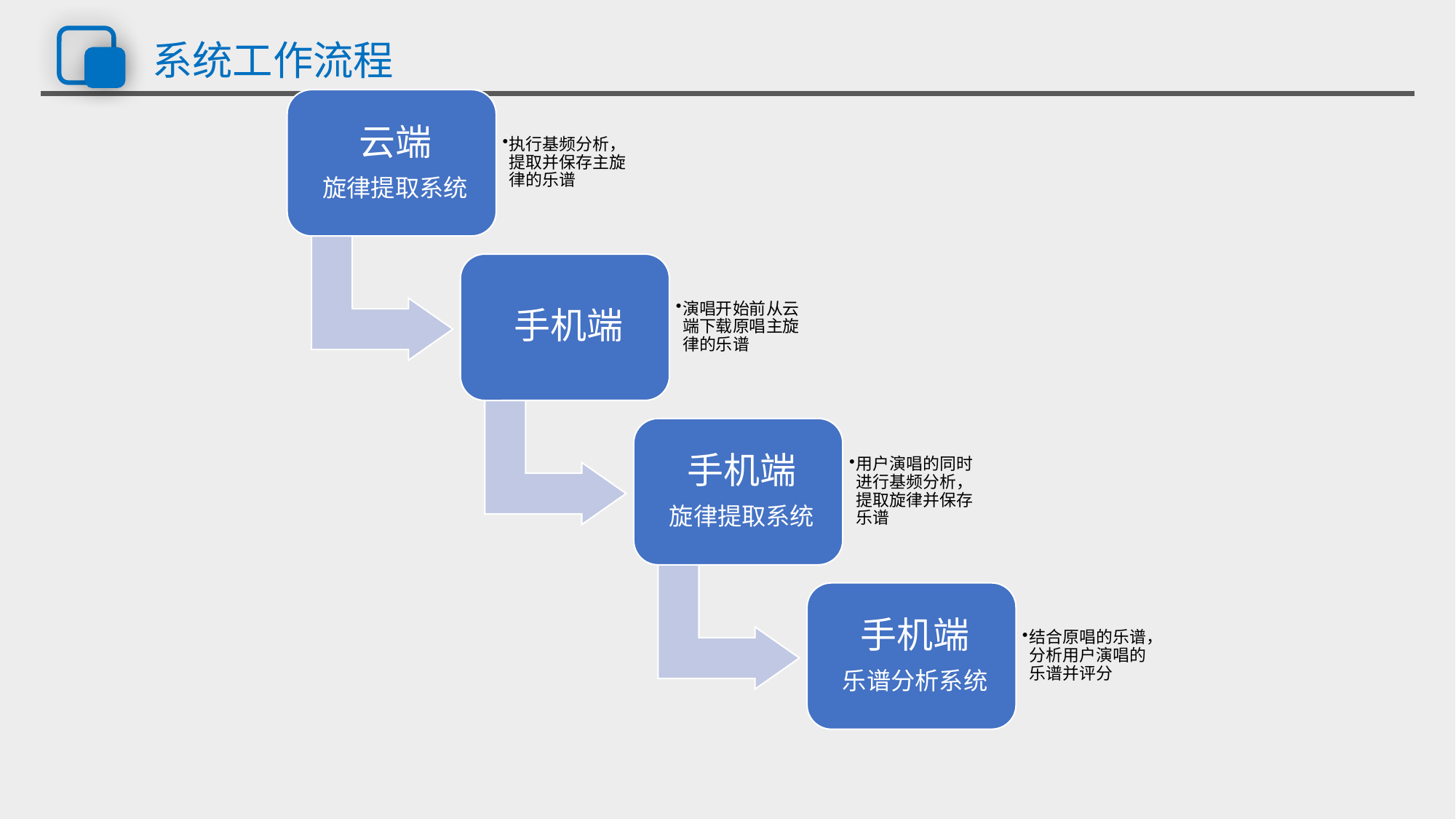

# 系统工作流程
云端
旋律提取系统
执行基频分析，提取并保存主旋律的乐谱
手机端
演唱开始前从云端下载原唱主旋律的乐谱
手机端
旋律提取系统
用户演唱的同时进行基频分析，提取旋律并保存乐谱
手机端
乐谱分析系统
结合原唱的乐谱，分析用户演唱的乐谱并评分